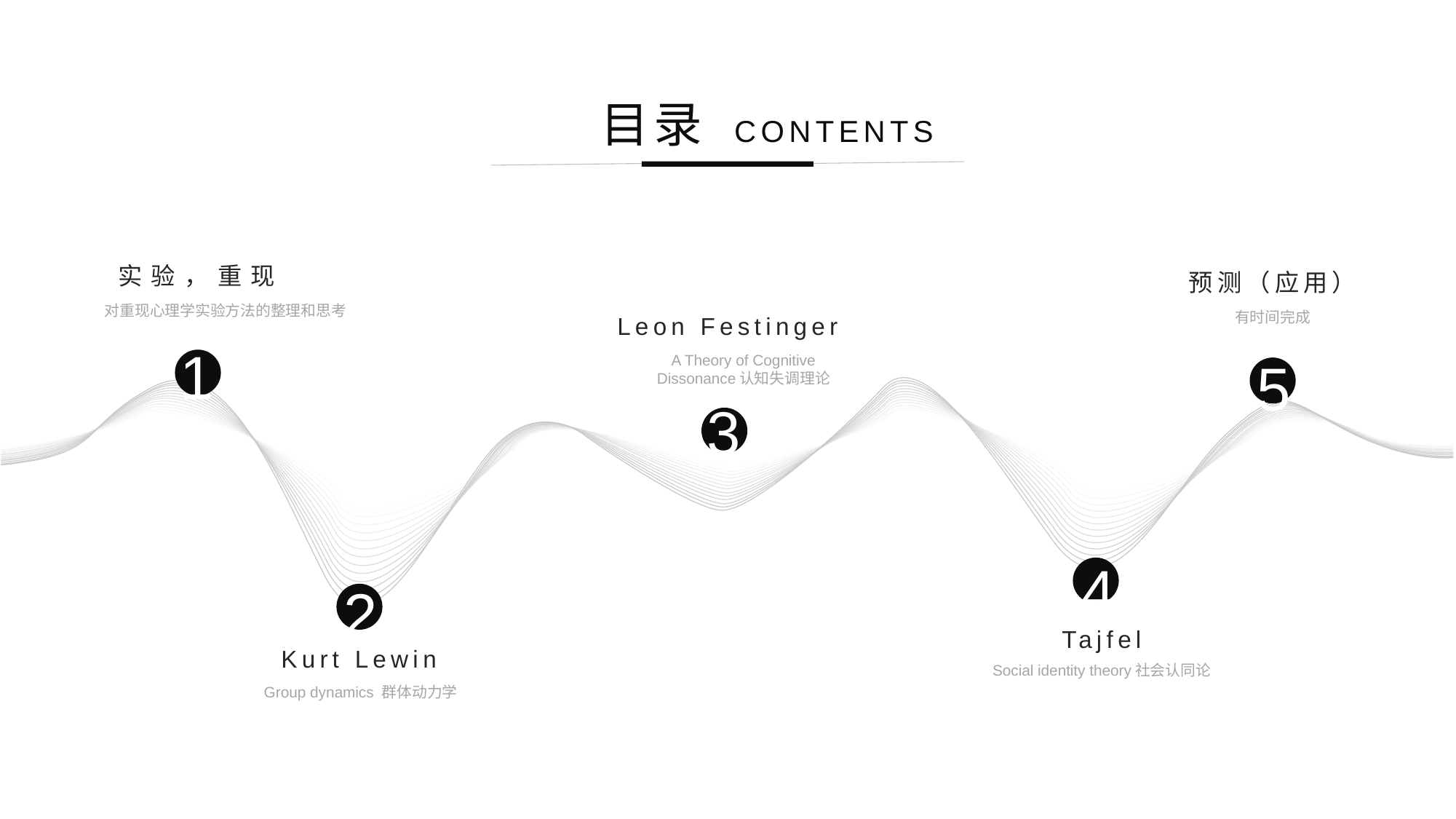

目录 CONTENTS

实验，重现
预测（应用）
对重现心理学实验方法的整理和思考
有时间完成
Leon Festinger
1
5
A Theory of Cognitive Dissonance认知失调理论

3

4

2

Tajfel
Kurt Lewin
Social identity theory社会认同论
Group dynamics 群体动力学